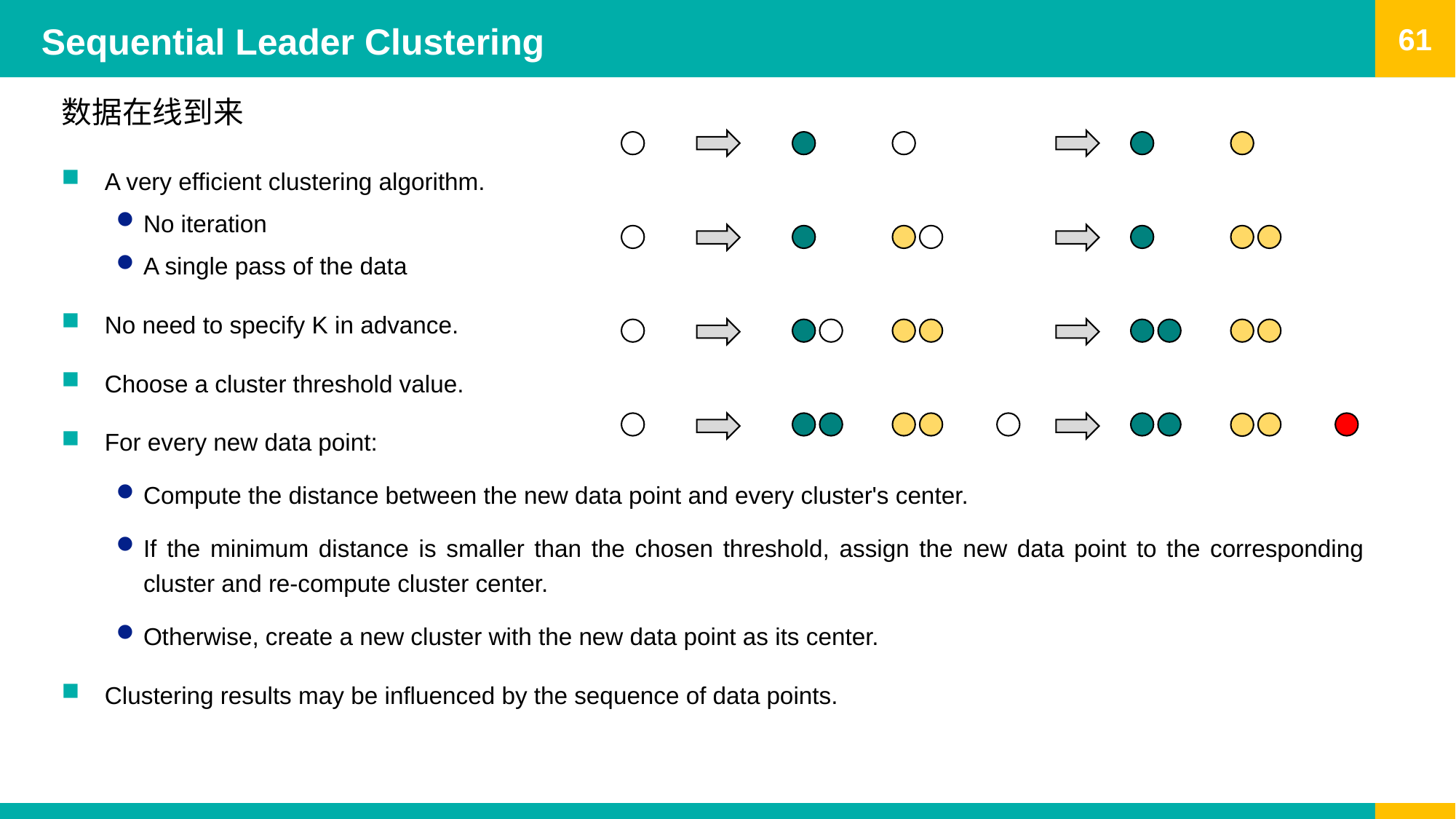

# Sequential Leader Clustering
数据在线到来

A very efficient clustering algorithm.
No iteration
A single pass of the data
No need to specify K in advance.
Choose a cluster threshold value.
For every new data point:
Compute the distance between the new data point and every cluster's center.
If the minimum distance is smaller than the chosen threshold, assign the new data point to the corresponding cluster and re-compute cluster center.
Otherwise, create a new cluster with the new data point as its center.
Clustering results may be influenced by the sequence of data points.